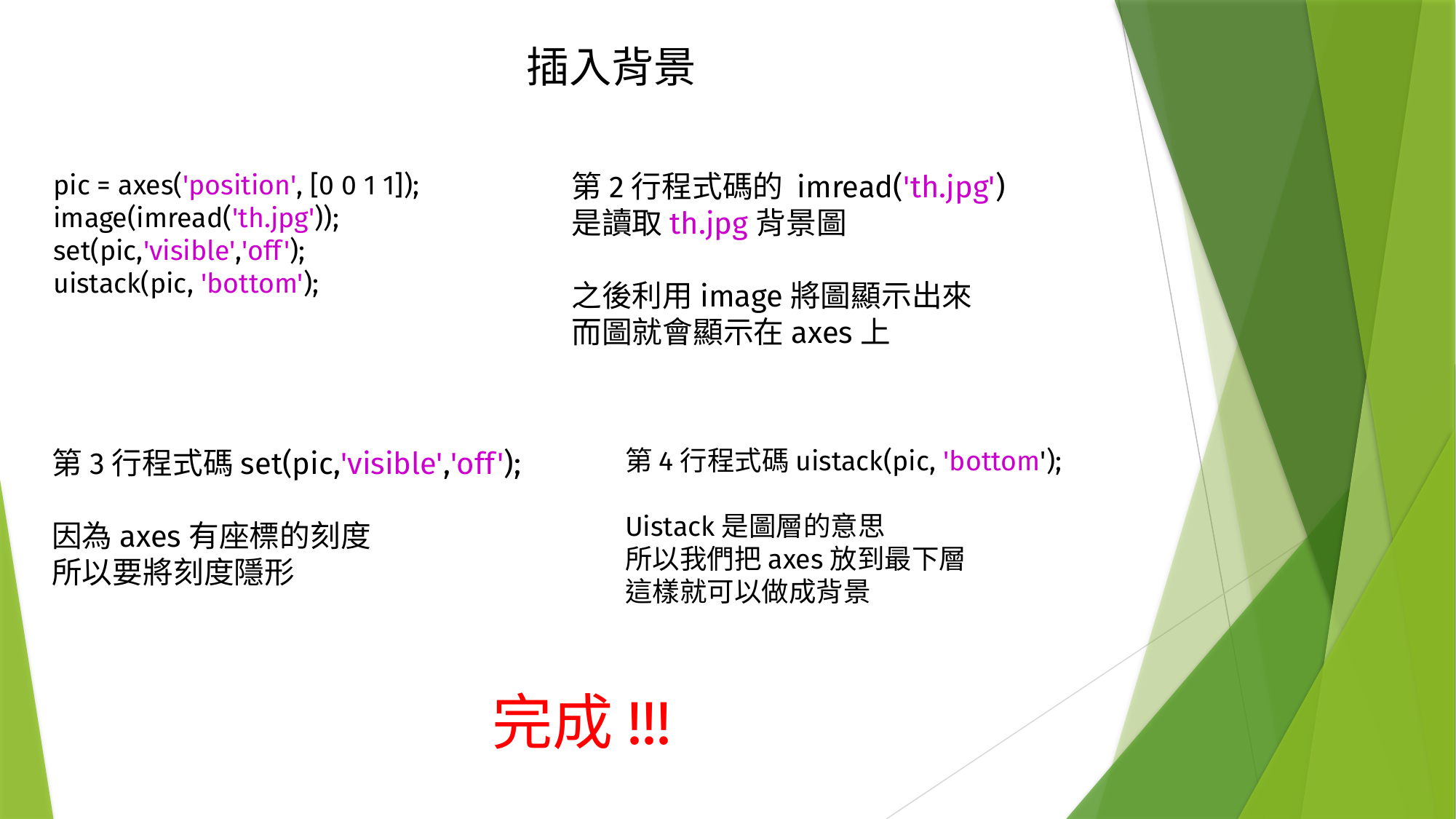

插入背景
pic = axes('position', [0 0 1 1]);
image(imread('th.jpg'));
set(pic,'visible','off');
uistack(pic, 'bottom');

第2行程式碼的 imread('th.jpg')
是讀取th.jpg背景圖

之後利用image將圖顯示出來
而圖就會顯示在axes上
第3行程式碼set(pic,'visible','off');

因為axes有座標的刻度
所以要將刻度隱形
第4行程式碼uistack(pic, 'bottom');

Uistack是圖層的意思
所以我們把axes放到最下層
這樣就可以做成背景
完成!!!